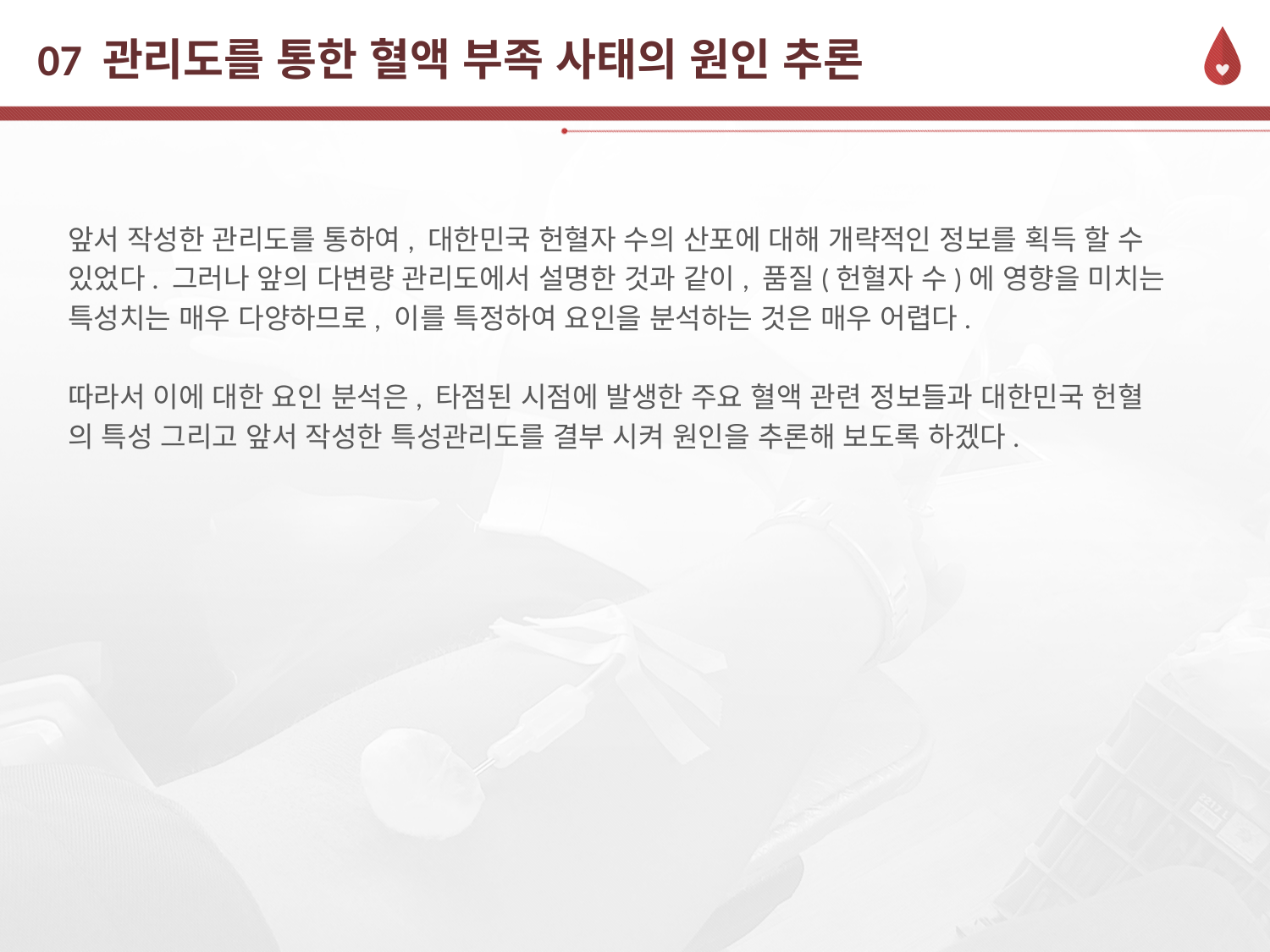

# 07 관리도를 통한 혈액 부족 사태의 원인 추론

앞서 작성한 관리도를 통하여, 대한민국 헌혈자 수의 산포에 대해 개략적인 정보를 획득 할 수
있었다. 그러나 앞의 다변량 관리도에서 설명한 것과 같이, 품질(헌혈자 수)에 영향을 미치는
특성치는 매우 다양하므로, 이를 특정하여 요인을 분석하는 것은 매우 어렵다.

따라서 이에 대한 요인 분석은, 타점된 시점에 발생한 주요 혈액 관련 정보들과 대한민국 헌혈
의 특성 그리고 앞서 작성한 특성관리도를 결부 시켜 원인을 추론해 보도록 하겠다.